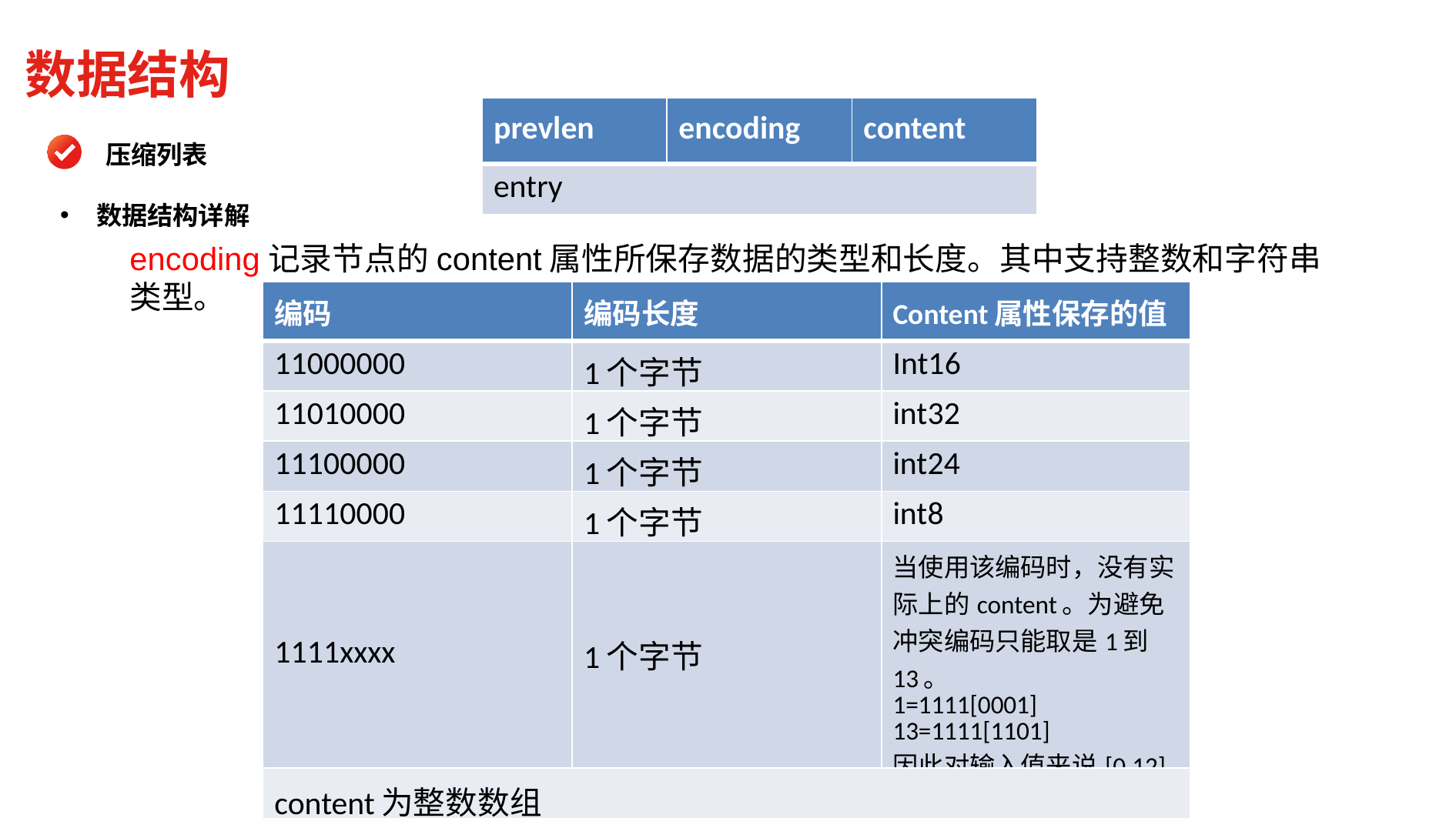

数据结构
| prevlen | encoding | content |
| --- | --- | --- |
| entry |  |  |
压缩列表

数据结构详解
encoding记录节点的content属性所保存数据的类型和长度。其中支持整数和字符串类型。
| 编码 | 编码长度 | Content属性保存的值 |
| --- | --- | --- |
| 11000000 | 1个字节 | Int16 |
| 11010000 | 1个字节 | int32 |
| 11100000 | 1个字节 | int24 |
| 11110000 | 1个字节 | int8 |
| 1111xxxx | 1个字节 | 当使用该编码时，没有实际上的content。为避免冲突编码只能取是1到13。 1=1111[0001] 13=1111[1101] 因此对输入值来说[0,12] |
| content为整数数组 |  |  |